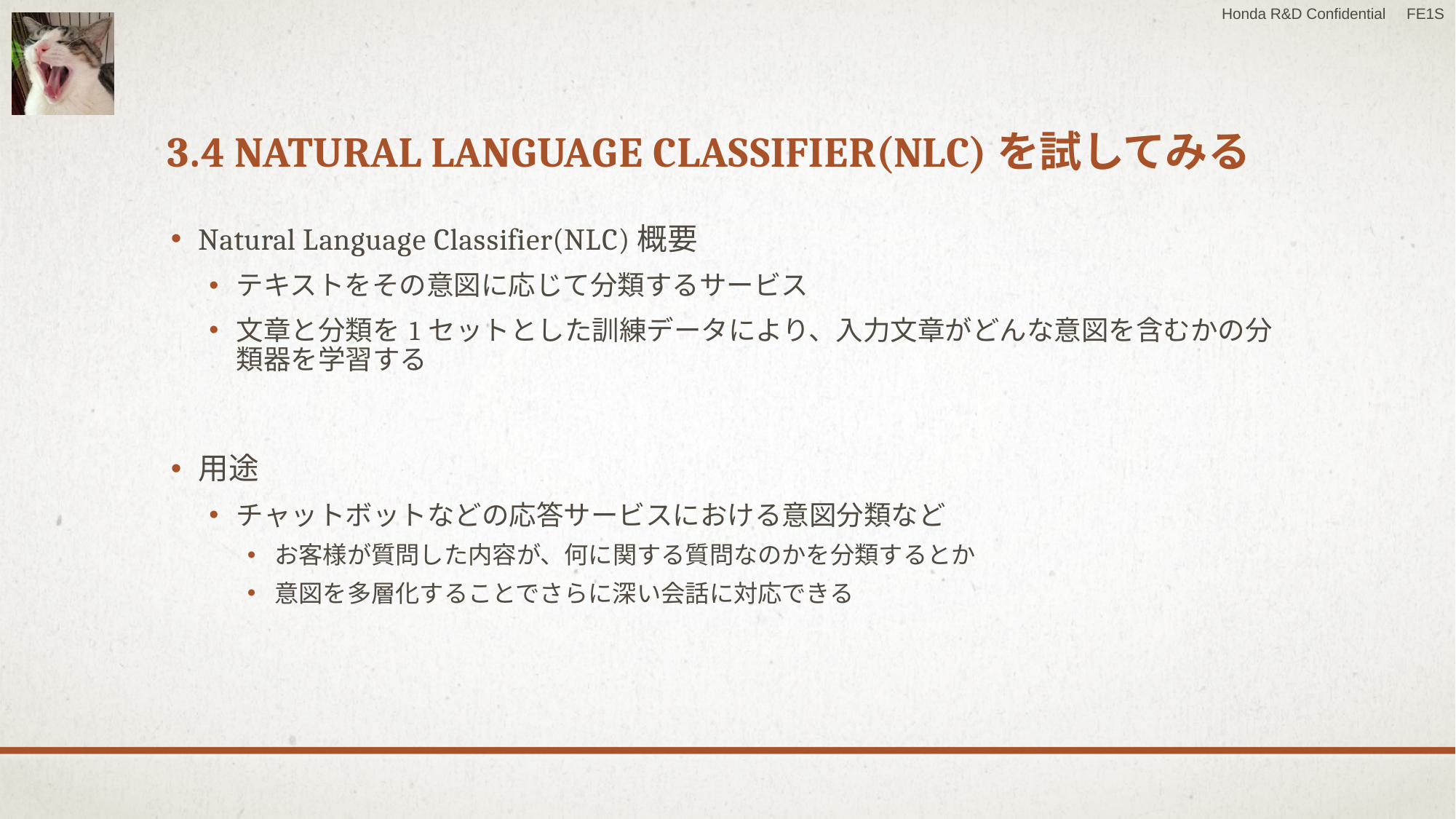

Honda R&D Confidential     FE1S
# 3.4 Natural Language Classifier(NLC)を試してみる
Natural Language Classifier(NLC)概要
テキストをその意図に応じて分類するサービス
文章と分類を1セットとした訓練データにより、入力文章がどんな意図を含むかの分類器を学習する

用途
チャットボットなどの応答サービスにおける意図分類など
お客様が質問した内容が、何に関する質問なのかを分類するとか
意図を多層化することでさらに深い会話に対応できる